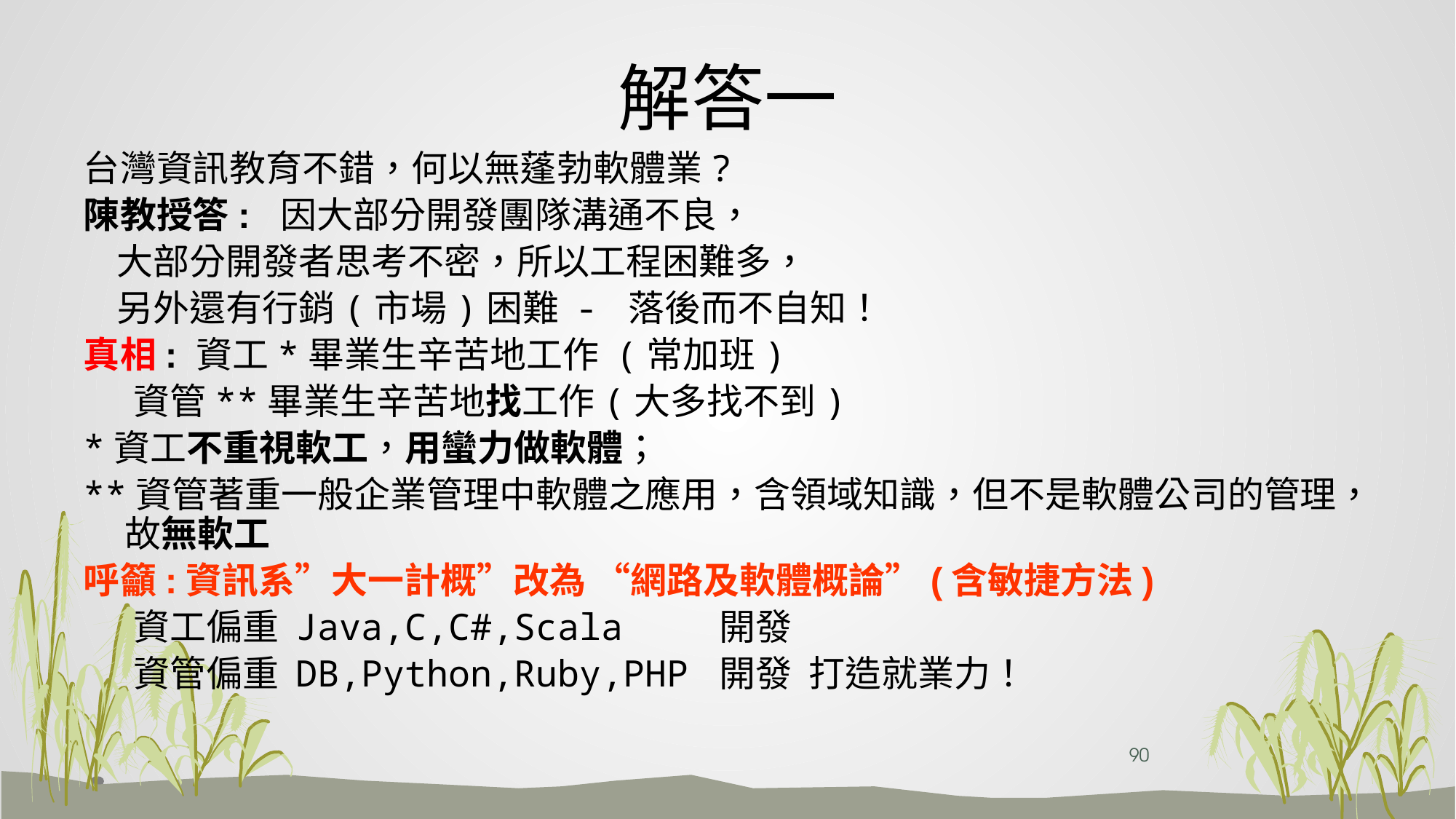

# 解答一
台灣資訊教育不錯，何以無蓬勃軟體業?
陳教授答: 因大部分開發團隊溝通不良，
   大部分開發者思考不密，所以工程困難多，
   另外還有行銷(市場)困難 - 落後而不自知！
真相: 資工*畢業生辛苦地工作 (常加班)
     資管**畢業生辛苦地找工作(大多找不到)
*資工不重視軟工，用蠻力做軟體；
**資管著重一般企業管理中軟體之應用，含領域知識，但不是軟體公司的管理，故無軟工
呼籲:資訊系”大一計概”改為 “網路及軟體概論”(含敏捷方法)
     資工偏重 Java,C,C#,Scala    開發
     資管偏重 DB,Python,Ruby,PHP 開發  打造就業力！

90